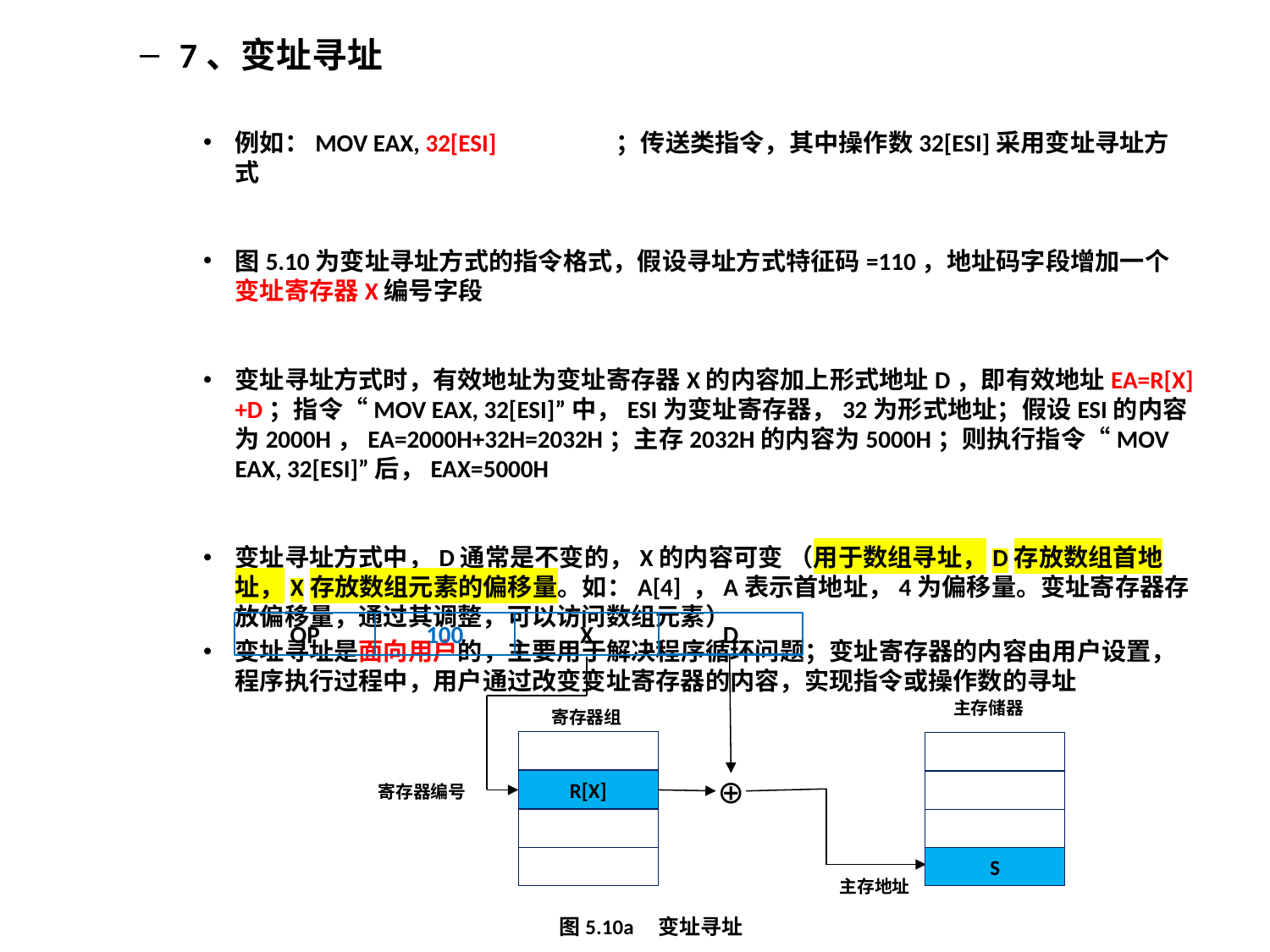

7、变址寻址

例如：MOV EAX, 32[ESI]	；传送类指令，其中操作数32[ESI]采用变址寻址方式

图5.10为变址寻址方式的指令格式，假设寻址方式特征码=110，地址码字段增加一个变址寄存器X编号字段

变址寻址方式时，有效地址为变址寄存器X的内容加上形式地址D，即有效地址EA=R[X]+D；指令“MOV EAX, 32[ESI]”中，ESI为变址寄存器，32为形式地址；假设ESI的内容为2000H，EA=2000H+32H=2032H；主存2032H的内容为5000H；则执行指令“MOV EAX, 32[ESI]”后，EAX=5000H

变址寻址方式中，D通常是不变的，X的内容可变 （用于数组寻址，D存放数组首地址，X存放数组元素的偏移量。如：A[4] ，A表示首地址，4为偏移量。变址寄存器存放偏移量，通过其调整，可以访问数组元素）
变址寻址是面向用户的，主要用于解决程序循环问题；变址寄存器的内容由用户设置，程序执行过程中，用户通过改变变址寄存器的内容，实现指令或操作数的寻址

D
OP
100
图5.10a    变址寻址
X

R[X]
寄存器编号

寄存器组

主存储器

S
主存地址
⊕